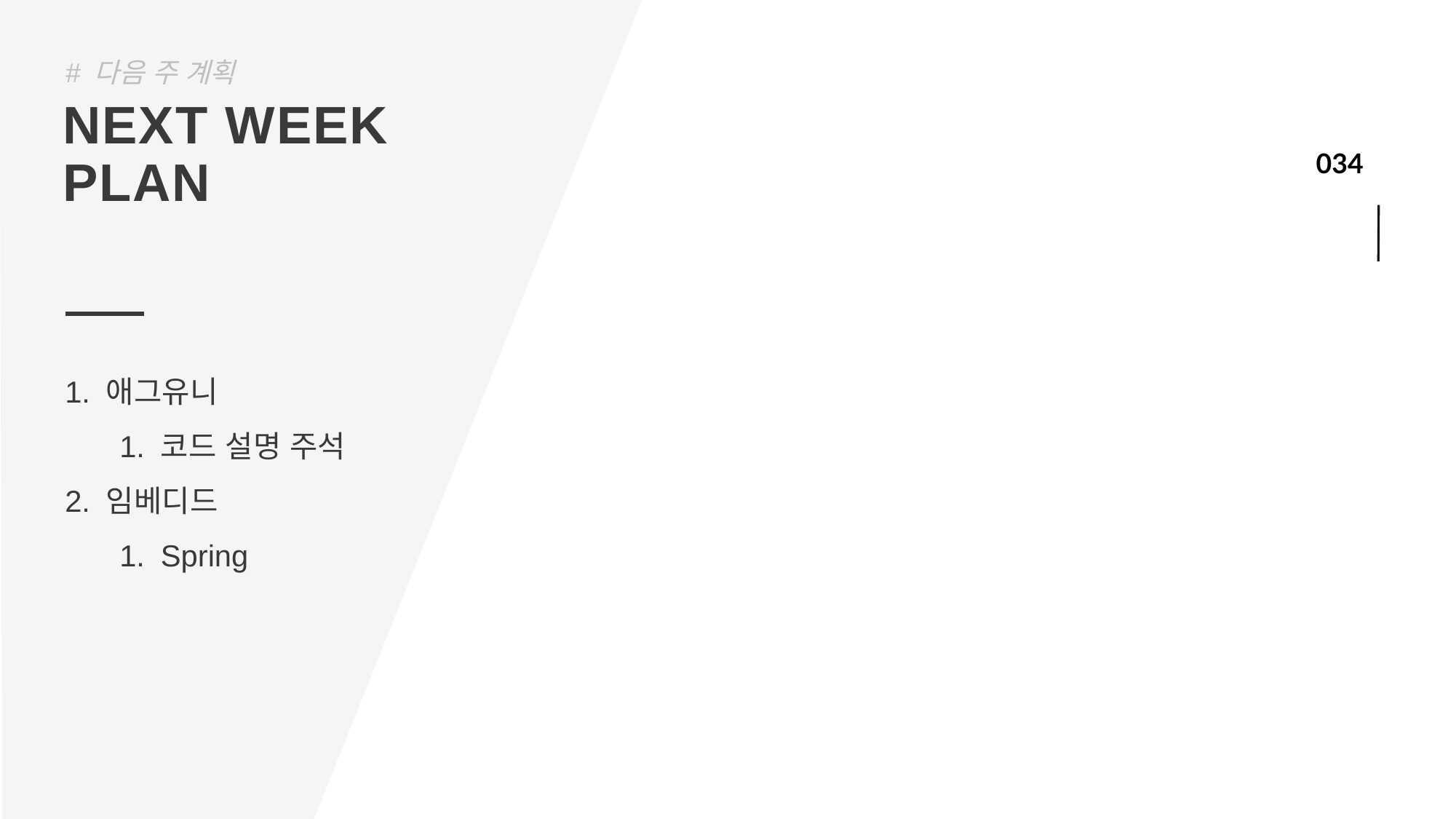

# 다음 주 계획
NEXT WEEK
PLAN
애그유니
코드 설명 주석
임베디드
Spring